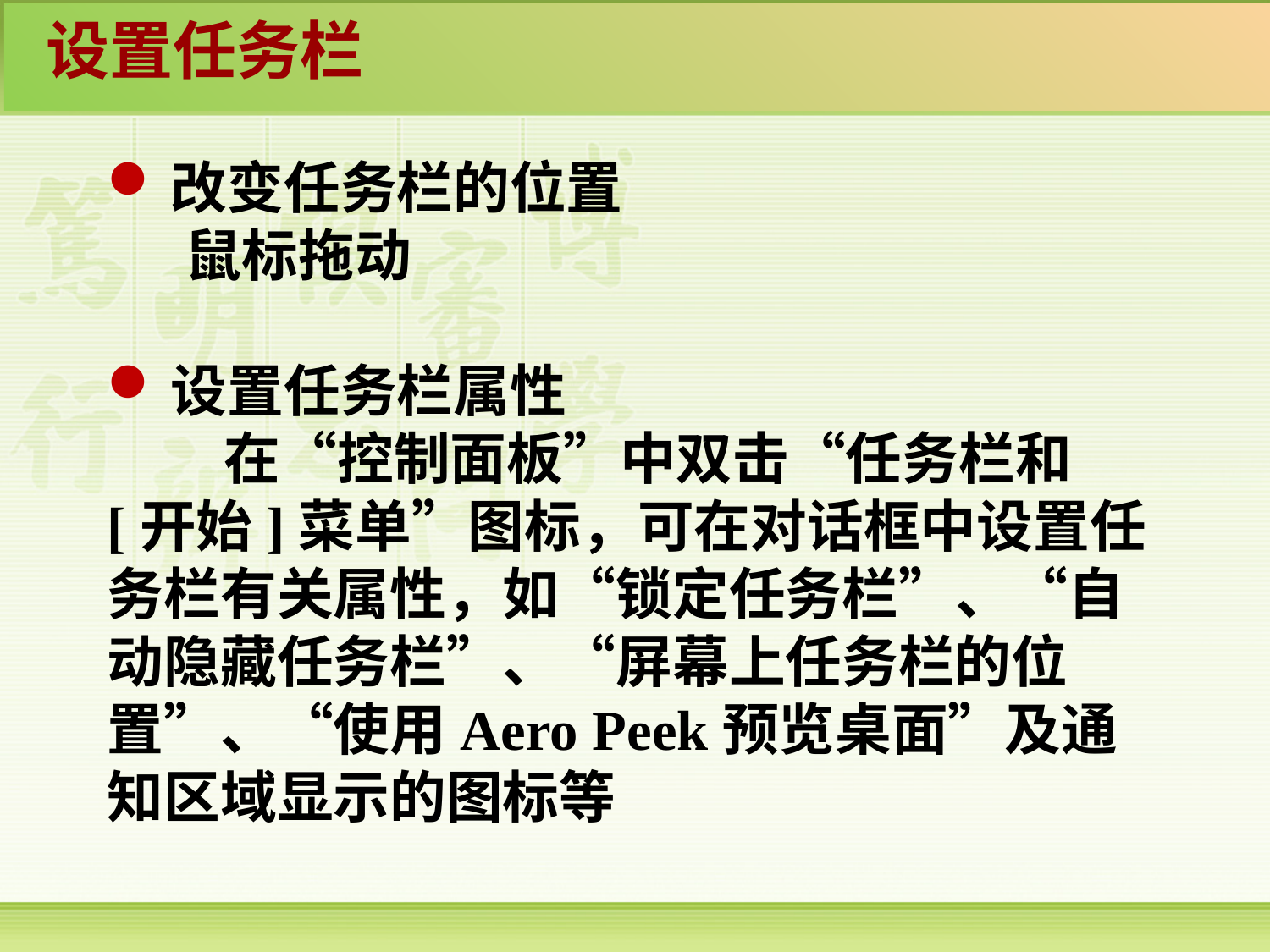

设置任务栏
改变任务栏的位置
     鼠标拖动

设置任务栏属性
        在“控制面板”中双击“任务栏和[开始]菜单”图标，可在对话框中设置任务栏有关属性，如“锁定任务栏”、“自动隐藏任务栏”、“屏幕上任务栏的位置”、“使用Aero Peek预览桌面”及通知区域显示的图标等

23